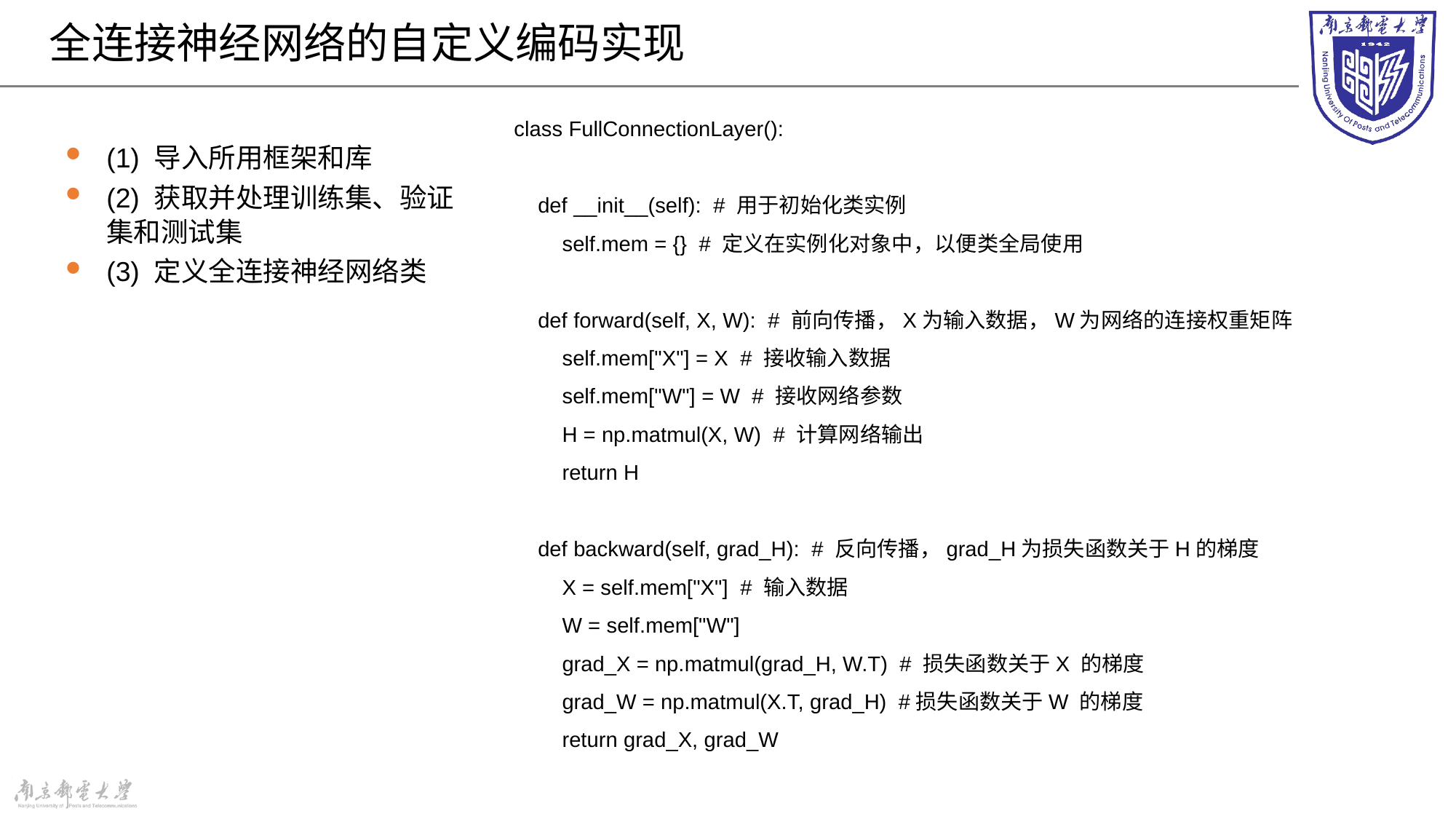

# 全连接神经网络的自定义编码实现
class FullConnectionLayer():

    def __init__(self):  # 用于初始化类实例
        self.mem = {}  # 定义在实例化对象中，以便类全局使用

    def forward(self, X, W):  # 前向传播，X为输入数据，W为网络的连接权重矩阵
        self.mem["X"] = X  # 接收输入数据
        self.mem["W"] = W  # 接收网络参数
        H = np.matmul(X, W)  # 计算网络输出
        return H

    def backward(self, grad_H):  # 反向传播，grad_H为损失函数关于H的梯度
        X = self.mem["X"]  # 输入数据
        W = self.mem["W"]
        grad_X = np.matmul(grad_H, W.T)  # 损失函数关于X 的梯度
        grad_W = np.matmul(X.T, grad_H)  #损失函数关于W 的梯度
        return grad_X, grad_W
(1) 导入所用框架和库
(2) 获取并处理训练集、验证集和测试集
(3) 定义全连接神经网络类